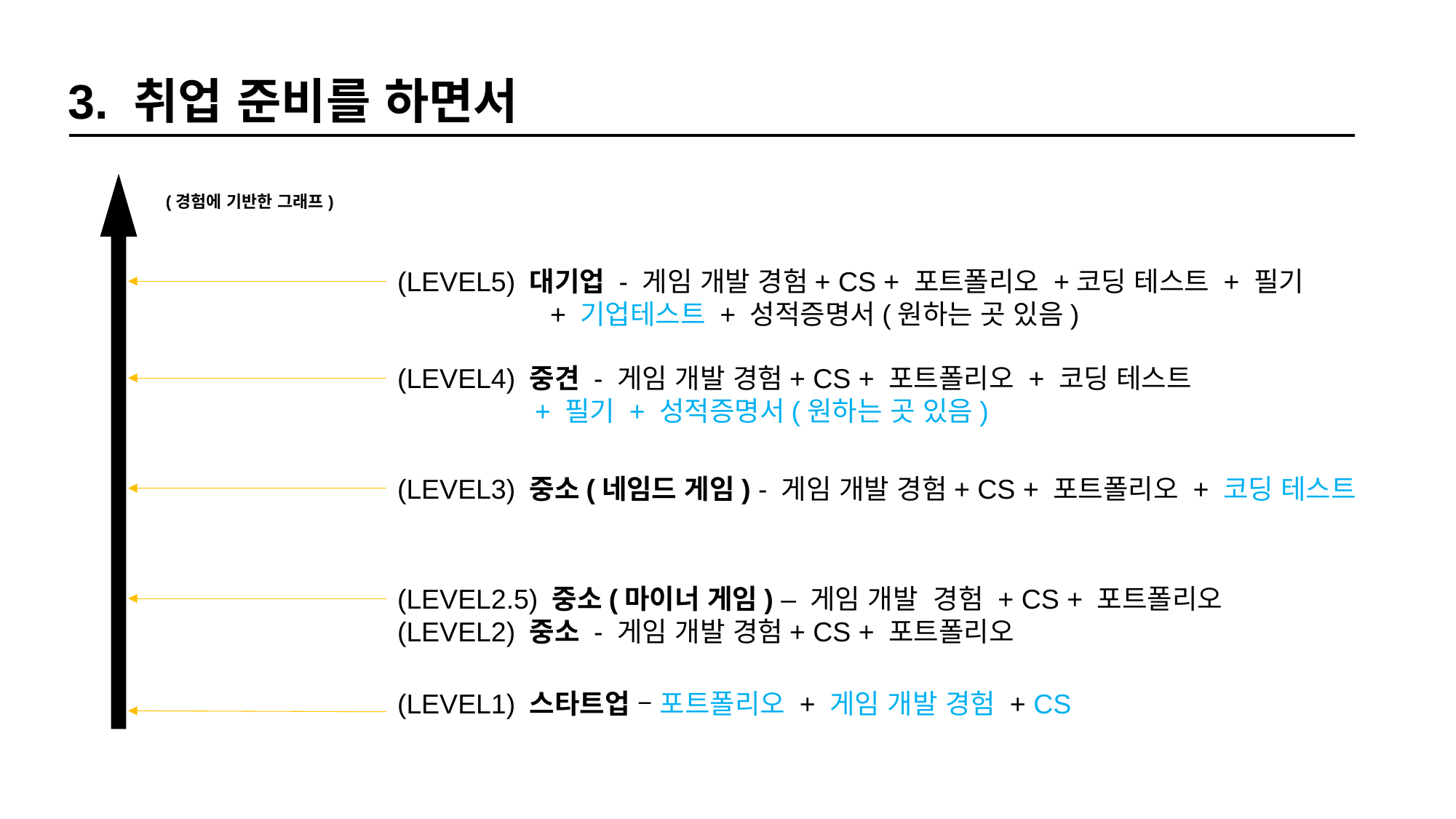

3. 취업 준비를 하면서

(경험에 기반한 그래프)
(LEVEL5) 대기업 - 게임 개발 경험+ CS + 포트폴리오 +코딩 테스트 + 필기
                    + 기업테스트 + 성적증명서(원하는 곳 있음)
(LEVEL4) 중견 - 게임 개발 경험+ CS + 포트폴리오 + 코딩 테스트
                  + 필기 + 성적증명서(원하는 곳 있음)
(LEVEL3) 중소(네임드 게임) - 게임 개발 경험+ CS + 포트폴리오 + 코딩 테스트
(LEVEL2.5) 중소(마이너 게임) – 게임 개발  경험 + CS + 포트폴리오
(LEVEL2) 중소 - 게임 개발 경험+ CS + 포트폴리오
(LEVEL1) 스타트업 – 포트폴리오 + 게임 개발 경험 + CS